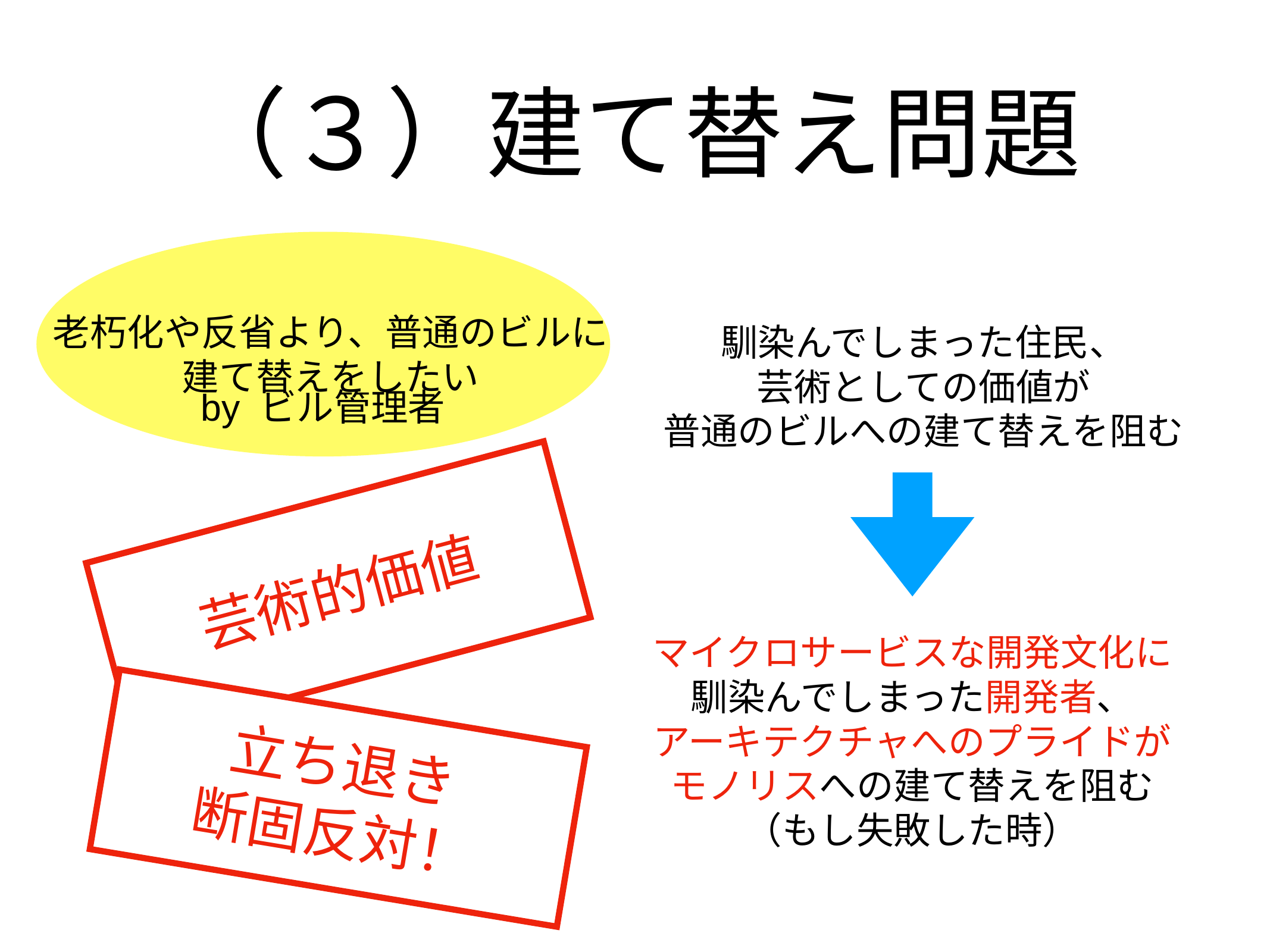

# （３）建て替え問題

老朽化や反省より、普通のビルに
建て替えをしたい
馴染んでしまった住民、
芸術としての価値が
普通のビルへの建て替えを阻む
by ビル管理者

芸術的価値
マイクロサービスな開発文化に
馴染んでしまった開発者、
アーキテクチャへのプライドが
モノリスへの建て替えを阻む
（もし失敗した時）
立ち退き
断固反対！